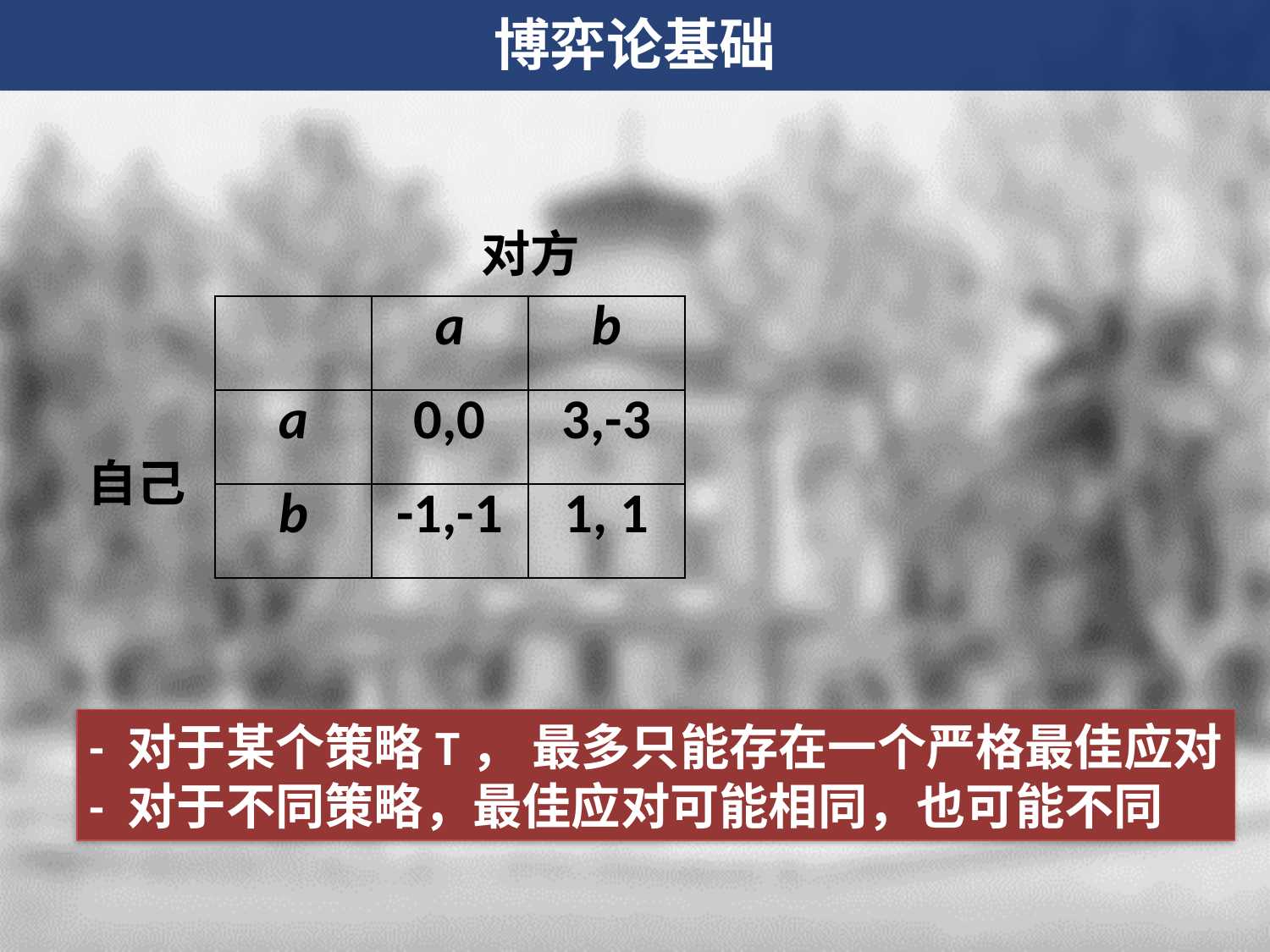

博弈论基础
对方
|  | a | b |
| --- | --- | --- |
| a | 0,0 | 3,-3 |
| b | -1,-1 | 1, 1 |
自己
- 对于某个策略T， 最多只能存在一个严格最佳应对
- 对于不同策略，最佳应对可能相同，也可能不同